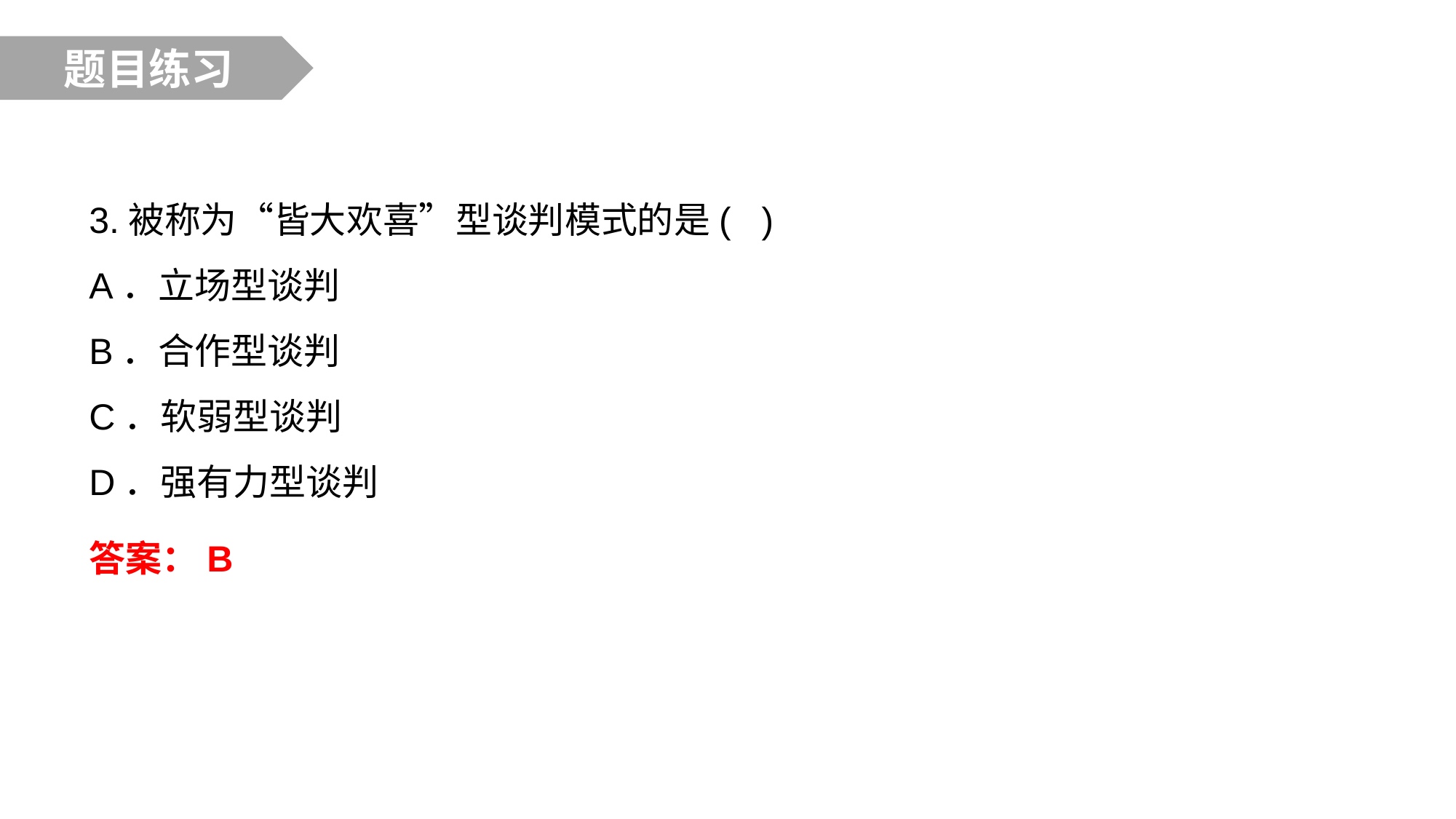

题目练习
3.被称为“皆大欢喜”型谈判模式的是(   )
A．立场型谈判
B．合作型谈判
C．软弱型谈判
D．强有力型谈判
答案：B